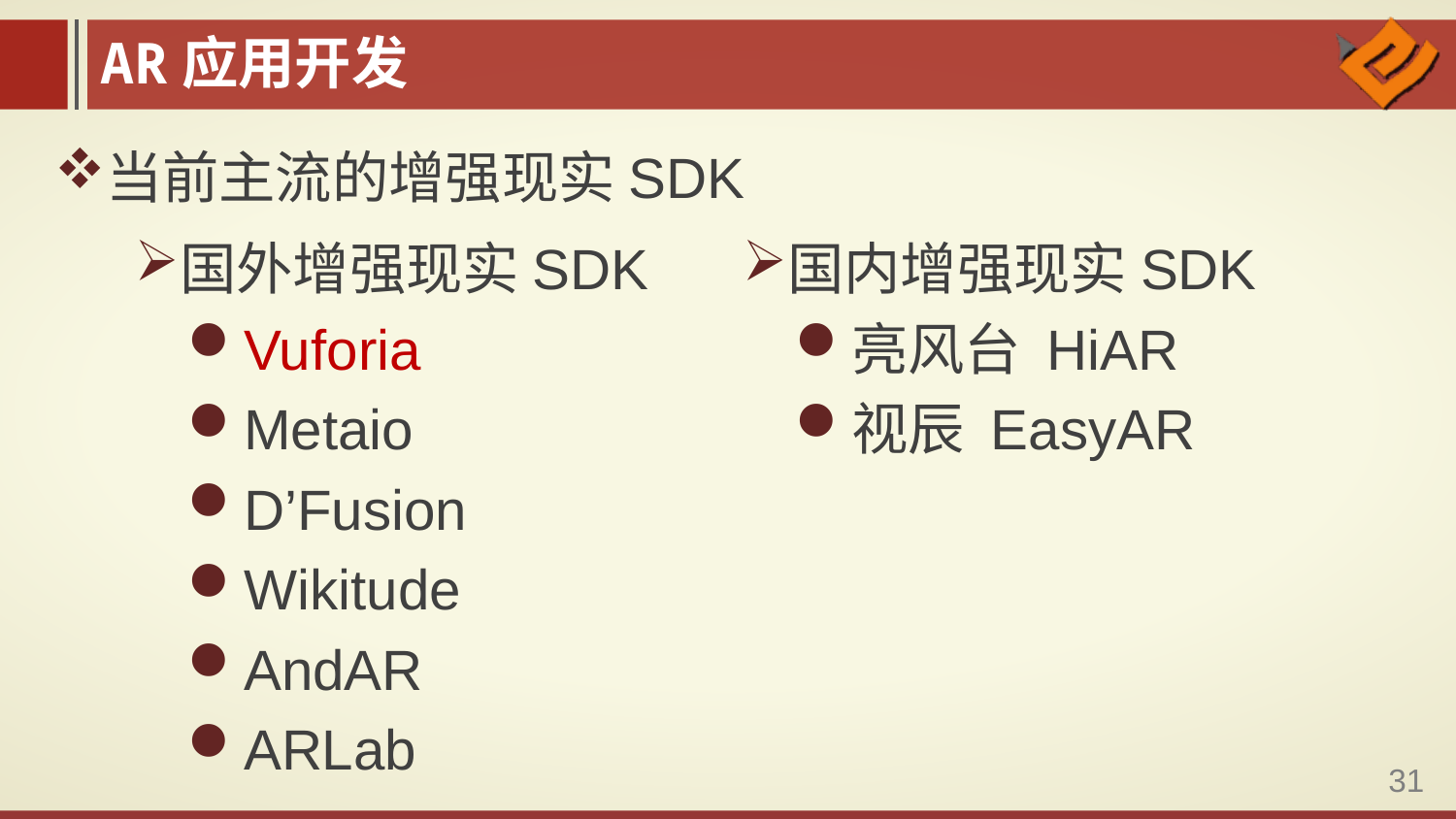

AR应用开发
当前主流的增强现实SDK
国外增强现实SDK
Vuforia
Metaio
D’Fusion
Wikitude
AndAR
ARLab
国内增强现实SDK
亮风台 HiAR
视辰 EasyAR